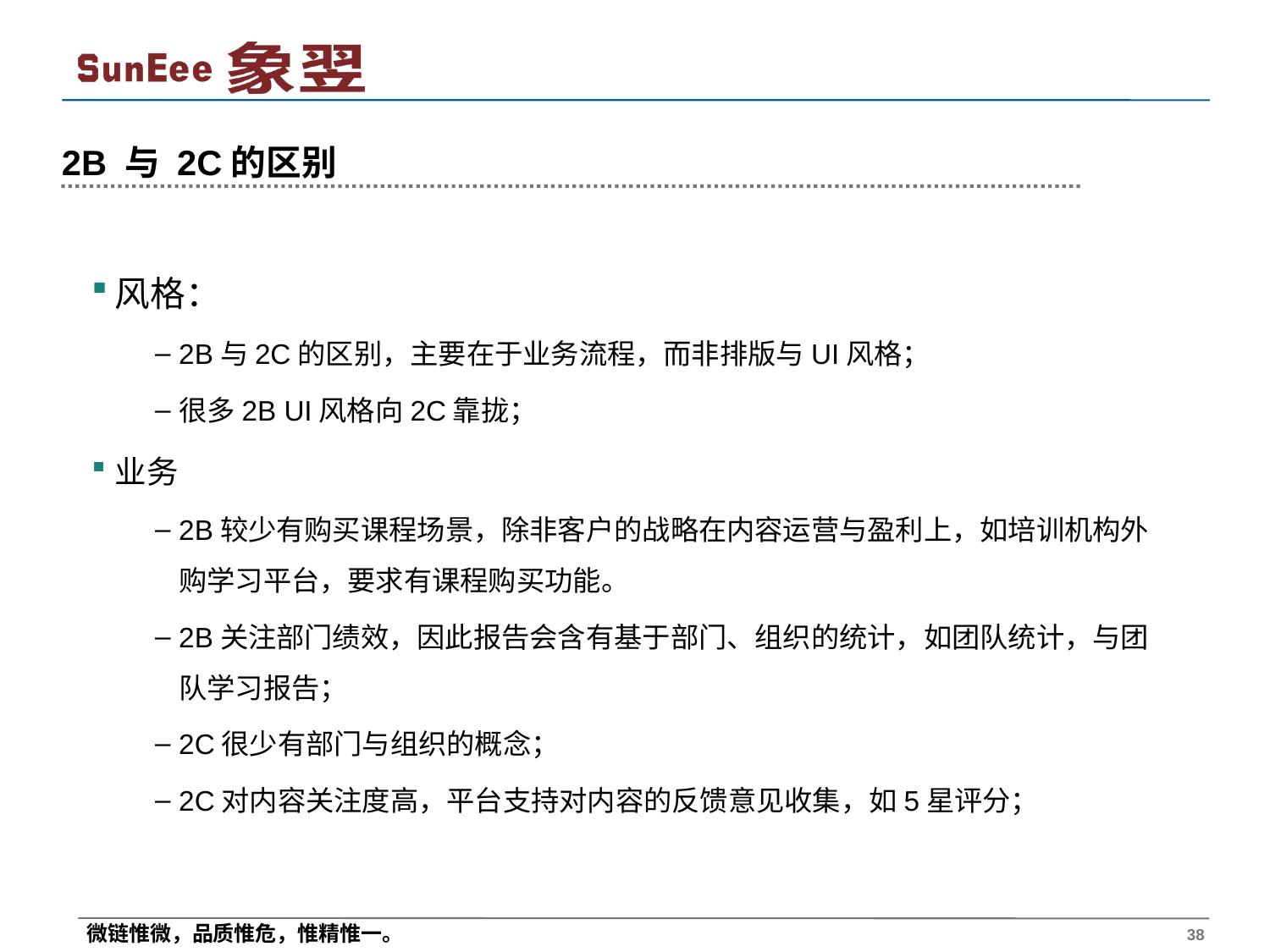

# 2B 与 2C的区别
风格：
2B与2C的区别，主要在于业务流程，而非排版与UI风格；
很多2B UI风格向2C靠拢；
业务
2B较少有购买课程场景，除非客户的战略在内容运营与盈利上，如培训机构外购学习平台，要求有课程购买功能。
2B关注部门绩效，因此报告会含有基于部门、组织的统计，如团队统计，与团队学习报告；
2C很少有部门与组织的概念；
2C对内容关注度高，平台支持对内容的反馈意见收集，如5星评分；
 38